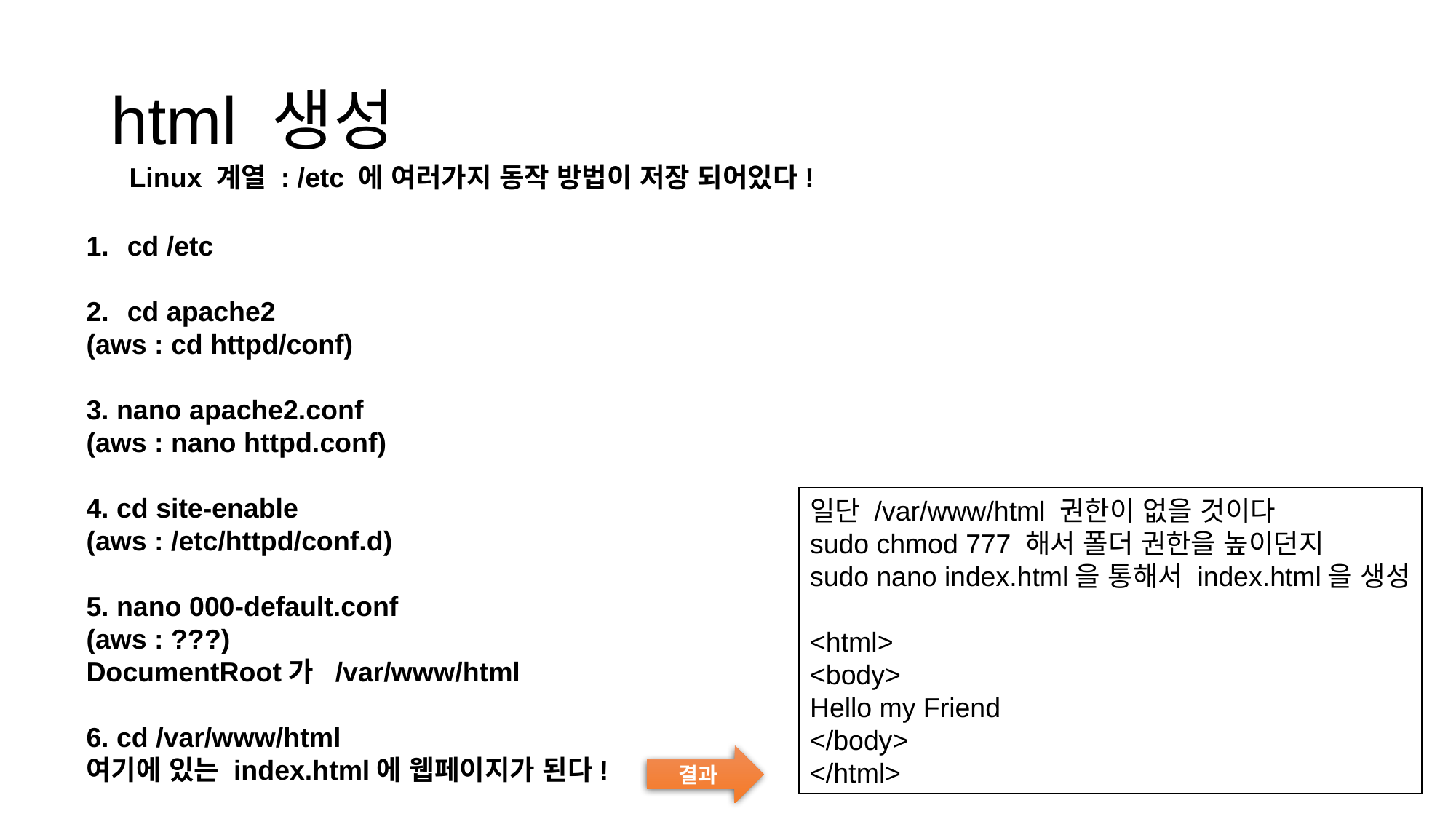

# html 생성
Linux 계열 : /etc 에 여러가지 동작 방법이 저장 되어있다!
cd /etc

cd apache2
(aws : cd httpd/conf)

3. nano apache2.conf
(aws : nano httpd.conf)

4. cd site-enable
(aws : /etc/httpd/conf.d)

5. nano 000-default.conf
(aws : ???)
DocumentRoot가  /var/www/html

6. cd /var/www/html
여기에 있는 index.html에 웹페이지가 된다!
일단 /var/www/html 권한이 없을 것이다
sudo chmod 777 해서 폴더 권한을 높이던지
sudo nano index.html을 통해서 index.html을 생성

<html>
<body>
Hello my Friend
</body>
</html>
결과